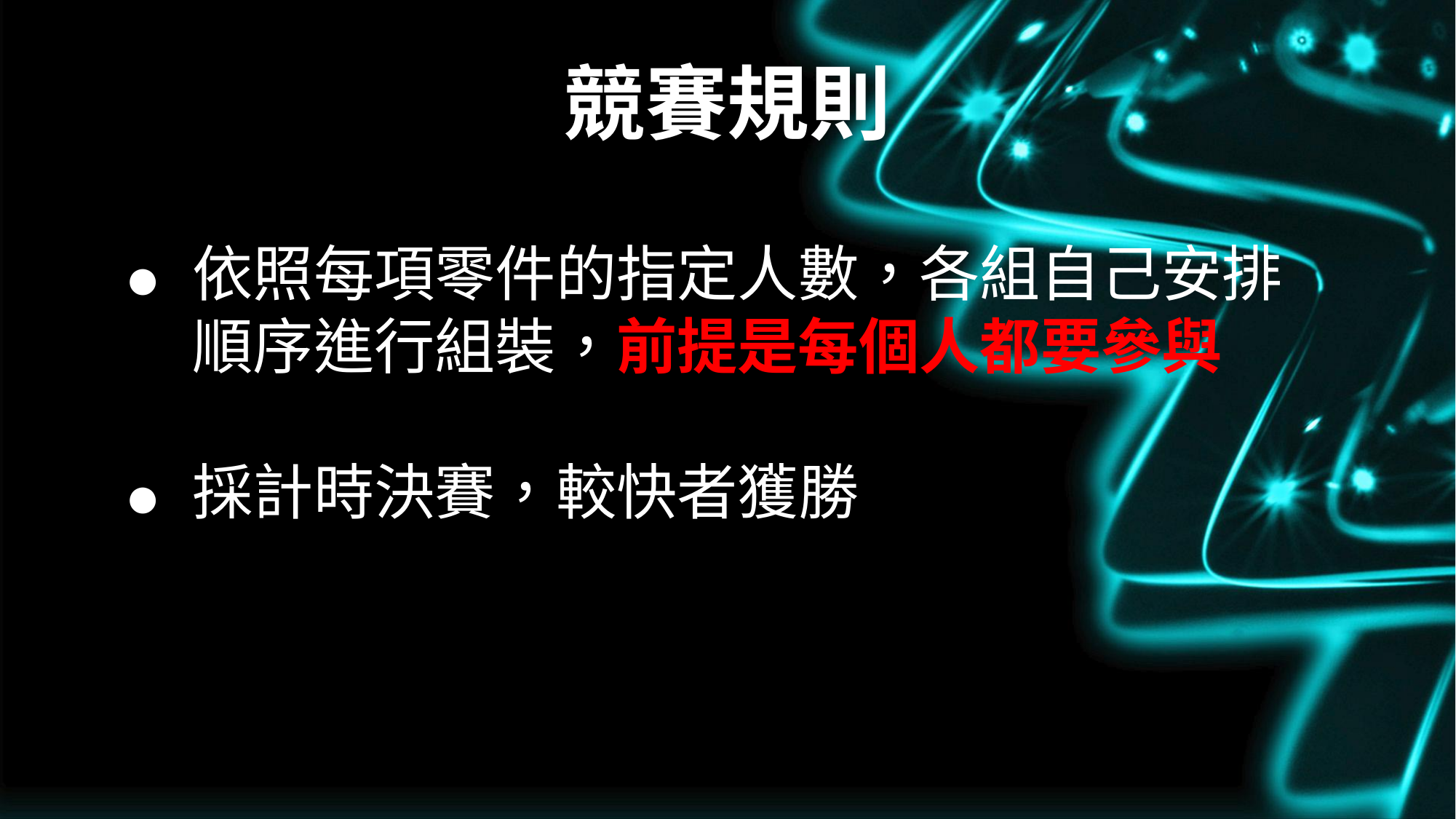

競賽規則
依照每項零件的指定人數，各組自己安排順序進行組裝，前提是每個人都要參與

採計時決賽，較快者獲勝